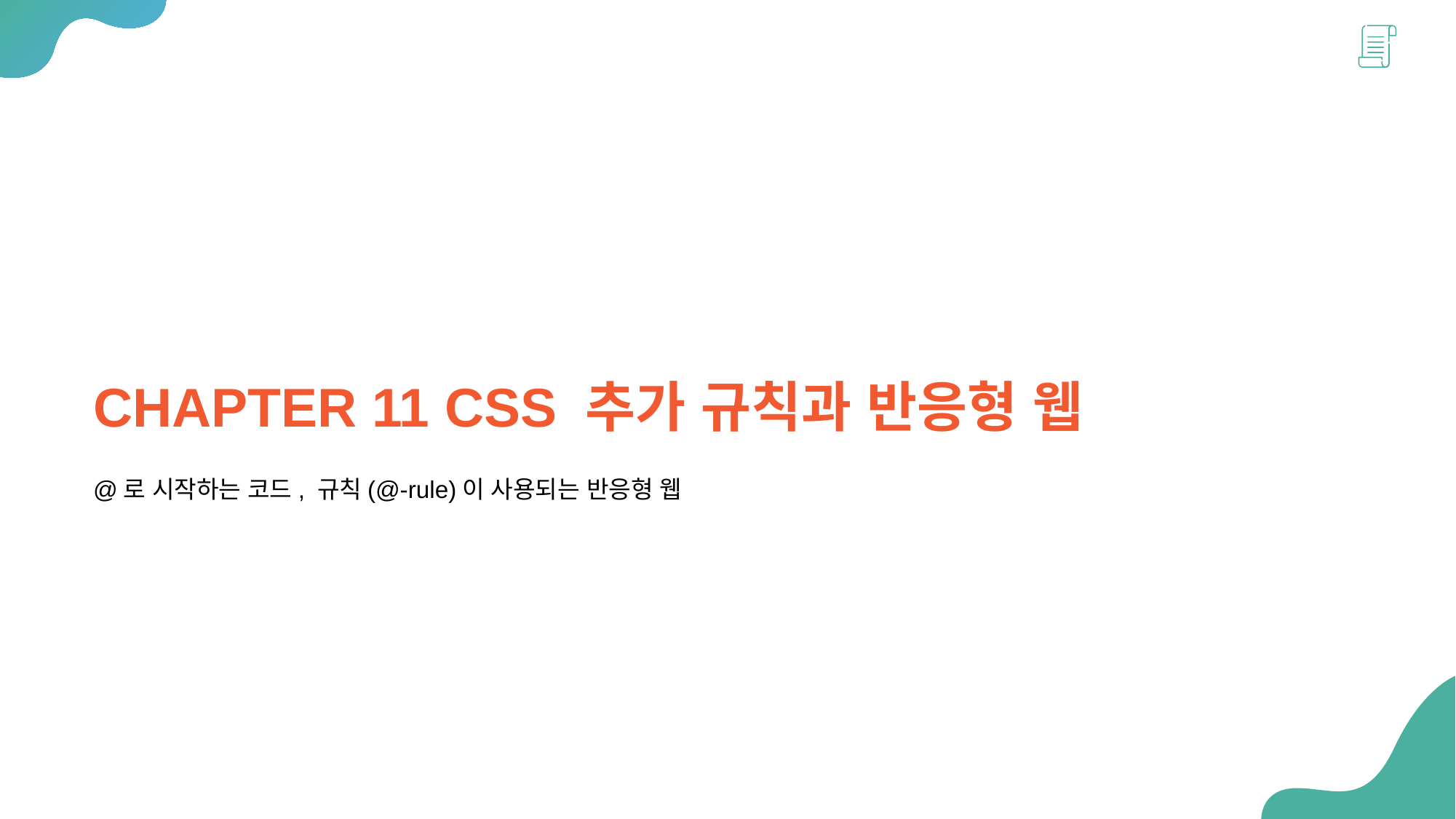

CHAPTER 11 CSS 추가 규칙과 반응형 웹
@로 시작하는 코드, 규칙(@-rule)이 사용되는 반응형 웹